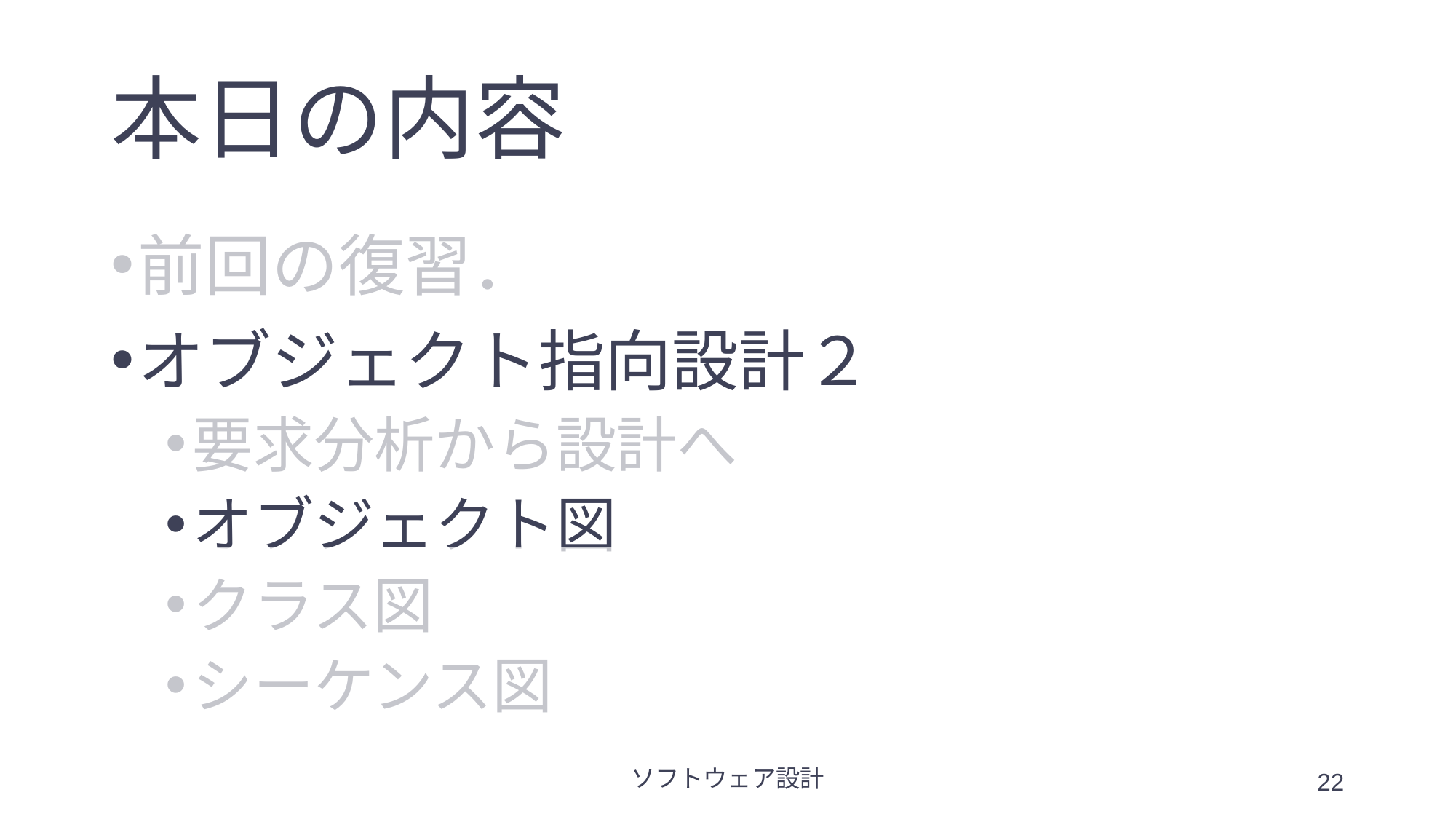

# 本日の内容

前回の復習．
オブジェクト指向設計２
要求分析から設計へ
オブジェクト図
クラス図
シーケンス図

ソフトウェア設計
22